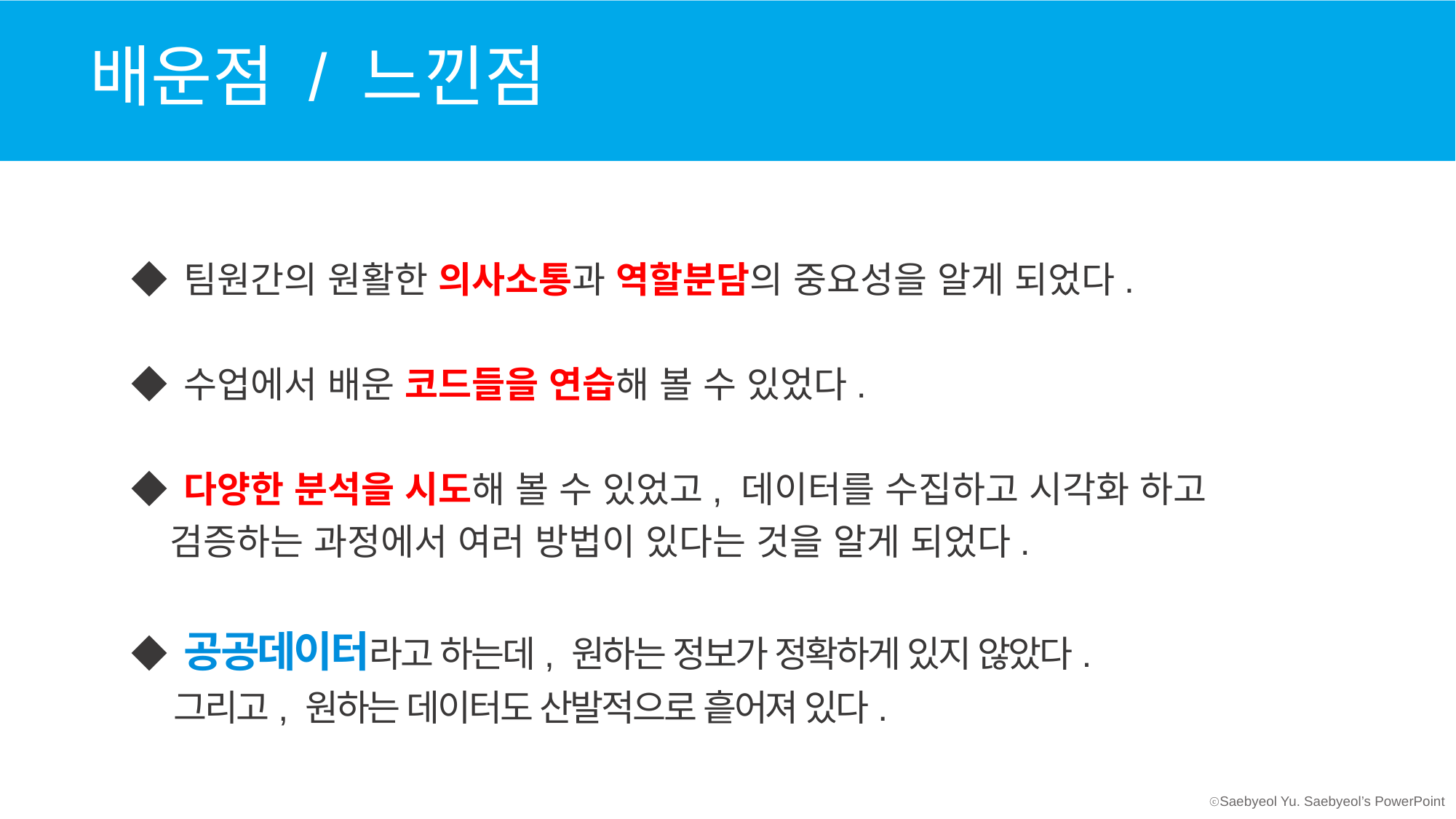

배운점 / 느낀점
Part 1
제목을 입력하세요
◆ 팀원간의 원활한 의사소통과 역할분담의 중요성을 알게 되었다.

◆ 수업에서 배운 코드들을 연습해 볼 수 있었다.
◆ 다양한 분석을 시도해 볼 수 있었고, 데이터를 수집하고 시각화 하고
   검증하는 과정에서 여러 방법이 있다는 것을 알게 되었다.

◆ 공공데이터라고 하는데, 원하는 정보가 정확하게 있지 않았다.
    그리고, 원하는 데이터도 산발적으로 흩어져 있다.